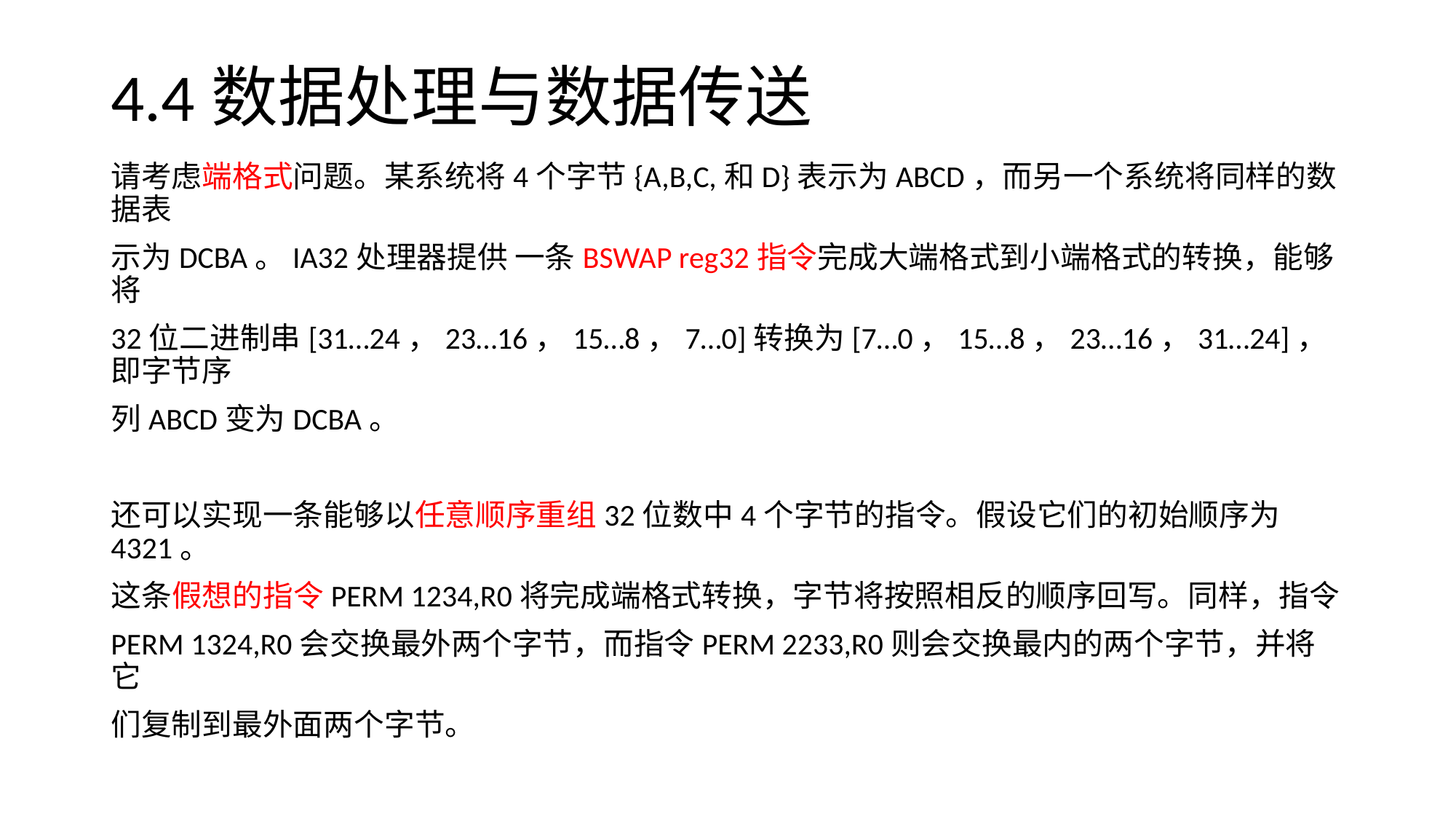

# 4.4数据处理与数据传送
请考虑端格式问题。某系统将4个字节{A,B,C,和D}表示为ABCD，而另一个系统将同样的数据表
示为DCBA。IA32处理器提供 一条BSWAP reg32指令完成大端格式到小端格式的转换，能够将
32位二进制串[31…24，23…16，15…8，7…0]转换为[7…0，15…8，23…16，31…24]，即字节序
列ABCD变为DCBA。

还可以实现一条能够以任意顺序重组32位数中4个字节的指令。假设它们的初始顺序为4321。
这条假想的指令PERM 1234,R0将完成端格式转换，字节将按照相反的顺序回写。同样，指令
PERM 1324,R0会交换最外两个字节，而指令PERM 2233,R0则会交换最内的两个字节，并将它
们复制到最外面两个字节。